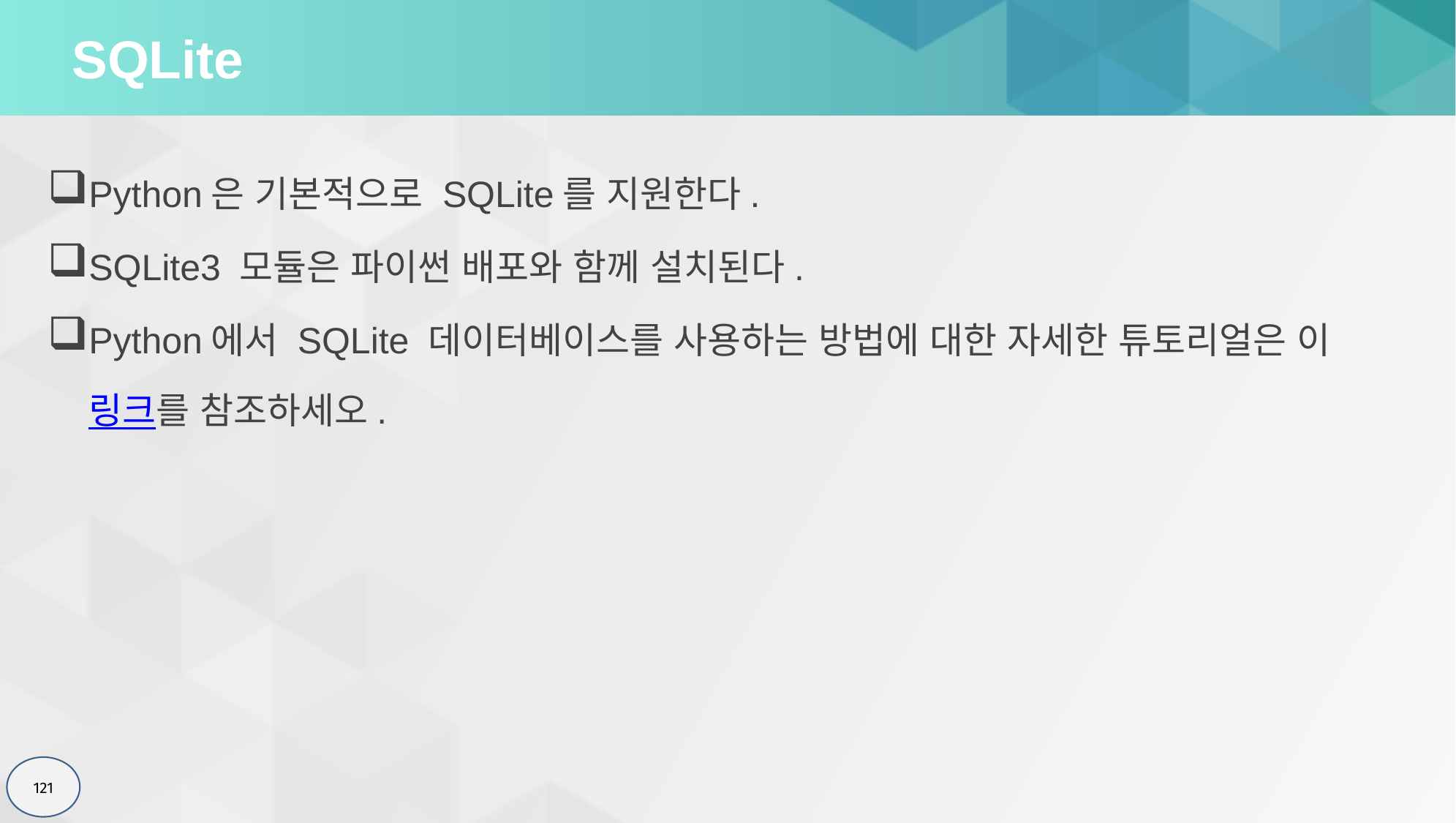

# SQLite
Python은 기본적으로 SQLite를 지원한다.
SQLite3 모듈은 파이썬 배포와 함께 설치된다.
Python에서 SQLite 데이터베이스를 사용하는 방법에 대한 자세한 튜토리얼은 이 링크를 참조하세오.